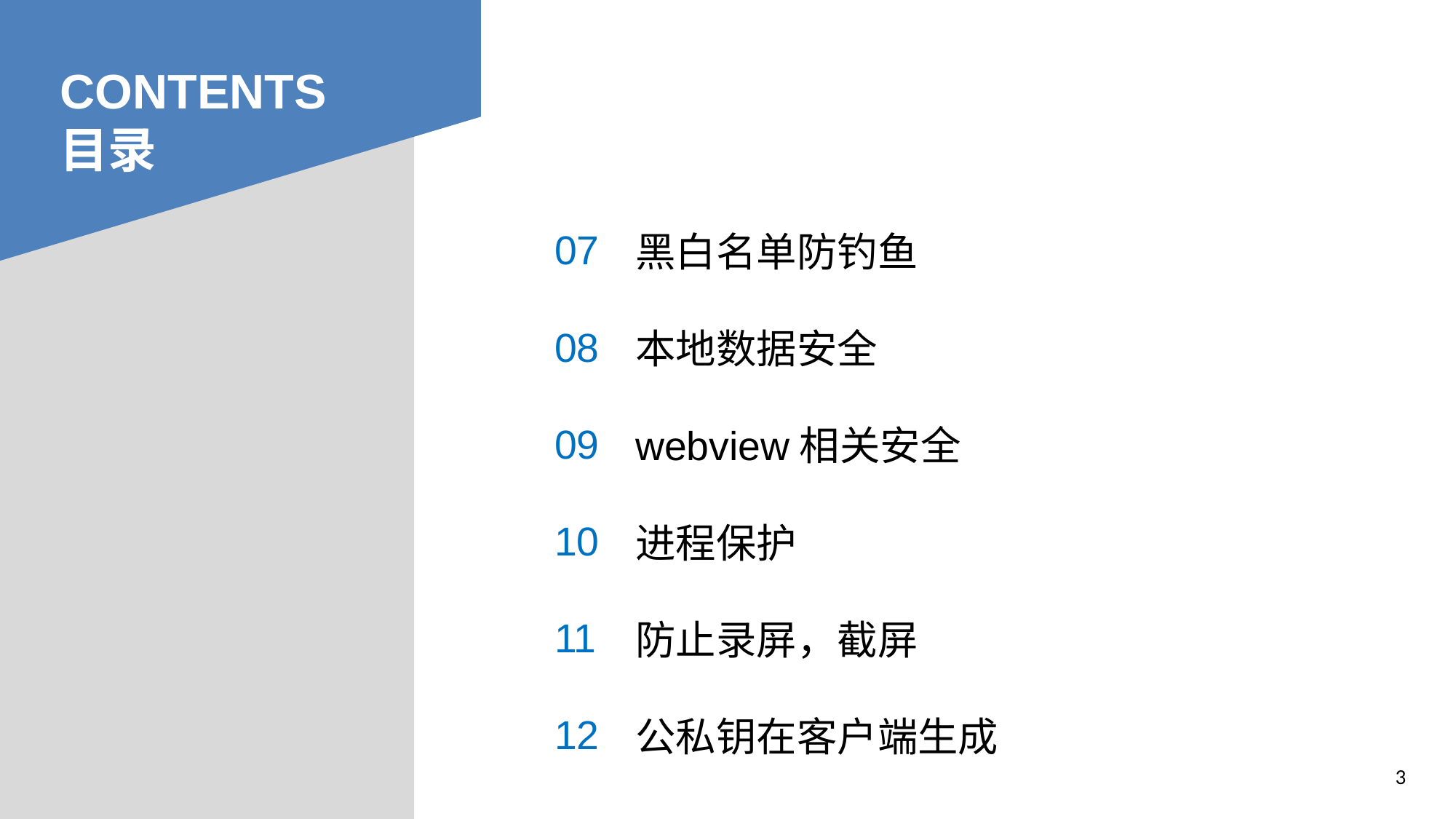

# CONTENTS 目录
07

08

09

10

11

12
黑白名单防钓鱼

本地数据安全

webview相关安全

进程保护

防止录屏，截屏

公私钥在客户端生成
3